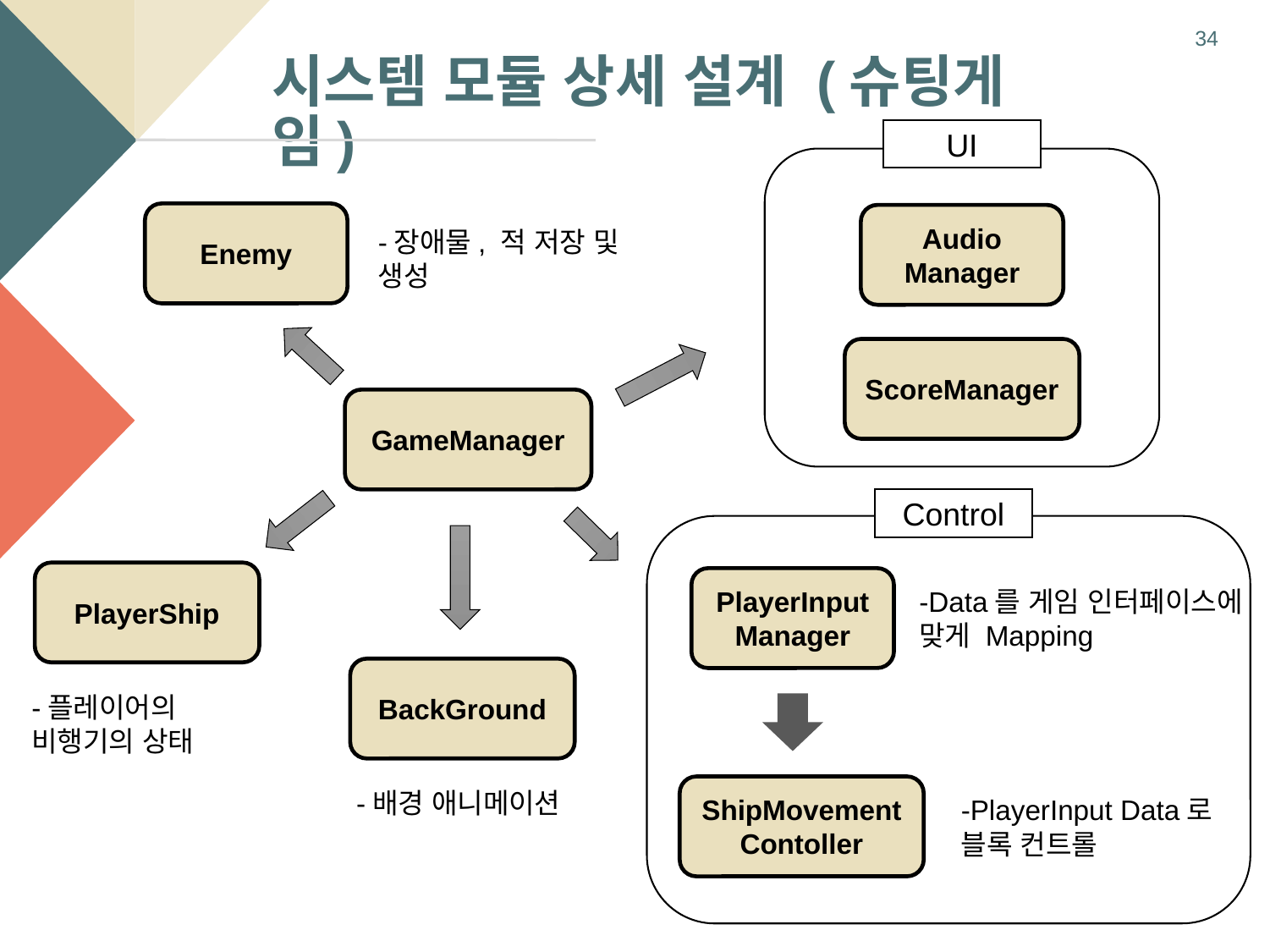

34
시스템 모듈 상세 설계 (슈팅게임)
UI

Enemy
Audio
Manager
-장애물, 적 저장 및 생성

ScoreManager
GameManager

Control

PlayerShip
PlayerInputManager
-Data를 게임 인터페이스에 맞게 Mapping
BackGround
-플레이어의 비행기의 상태

ShipMovementContoller
-배경 애니메이션
-PlayerInput Data로 블록 컨트롤